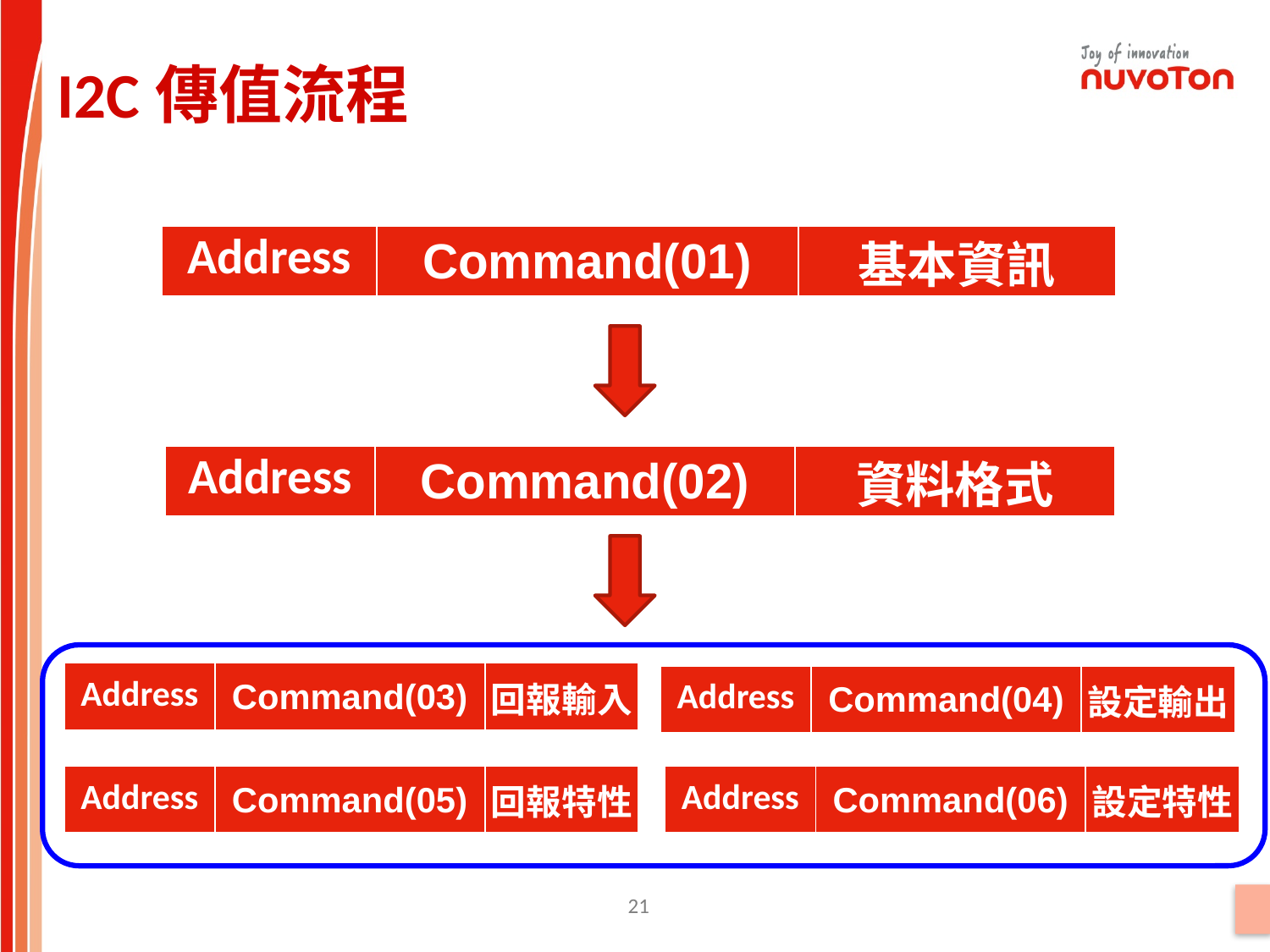

I2C傳值流程
| Address | Command(01) | 基本資訊 |
| --- | --- | --- |

| Address | Command(02) | 資料格式 |
| --- | --- | --- |

| Address | Command(03) | 回報輸入 |
| --- | --- | --- |
| Address | Command(04) | 設定輸出 |
| --- | --- | --- |
| Address | Command(05) | 回報特性 |
| --- | --- | --- |
| Address | Command(06) | 設定特性 |
| --- | --- | --- |
21